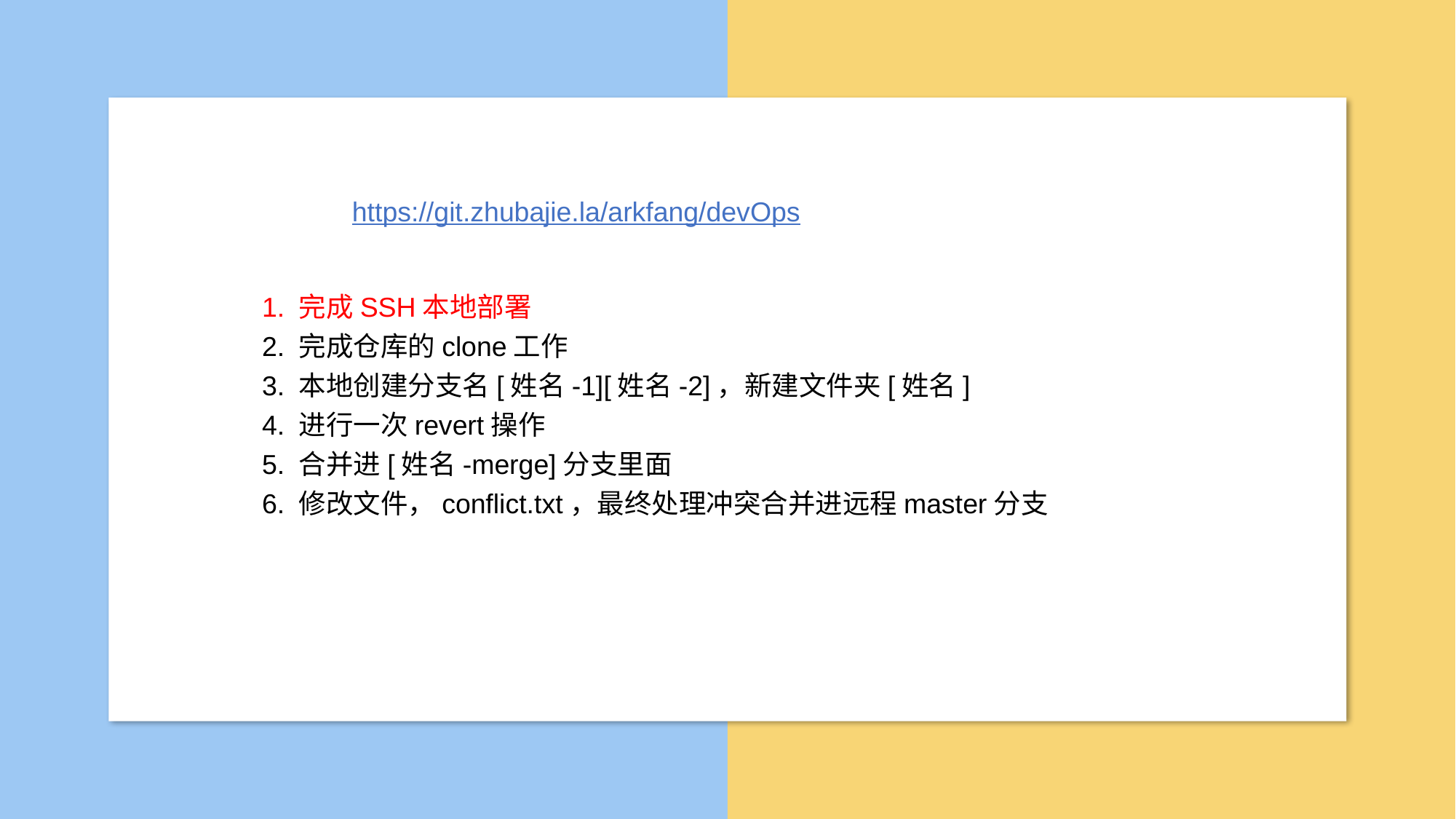

https://git.zhubajie.la/arkfang/devOps
1. 完成SSH本地部署
2. 完成仓库的clone工作
3. 本地创建分支名[姓名-1][姓名-2]，新建文件夹[姓名]
4. 进行一次revert操作
5. 合并进[姓名-merge]分支里面
6. 修改文件，conflict.txt，最终处理冲突合并进远程master分支